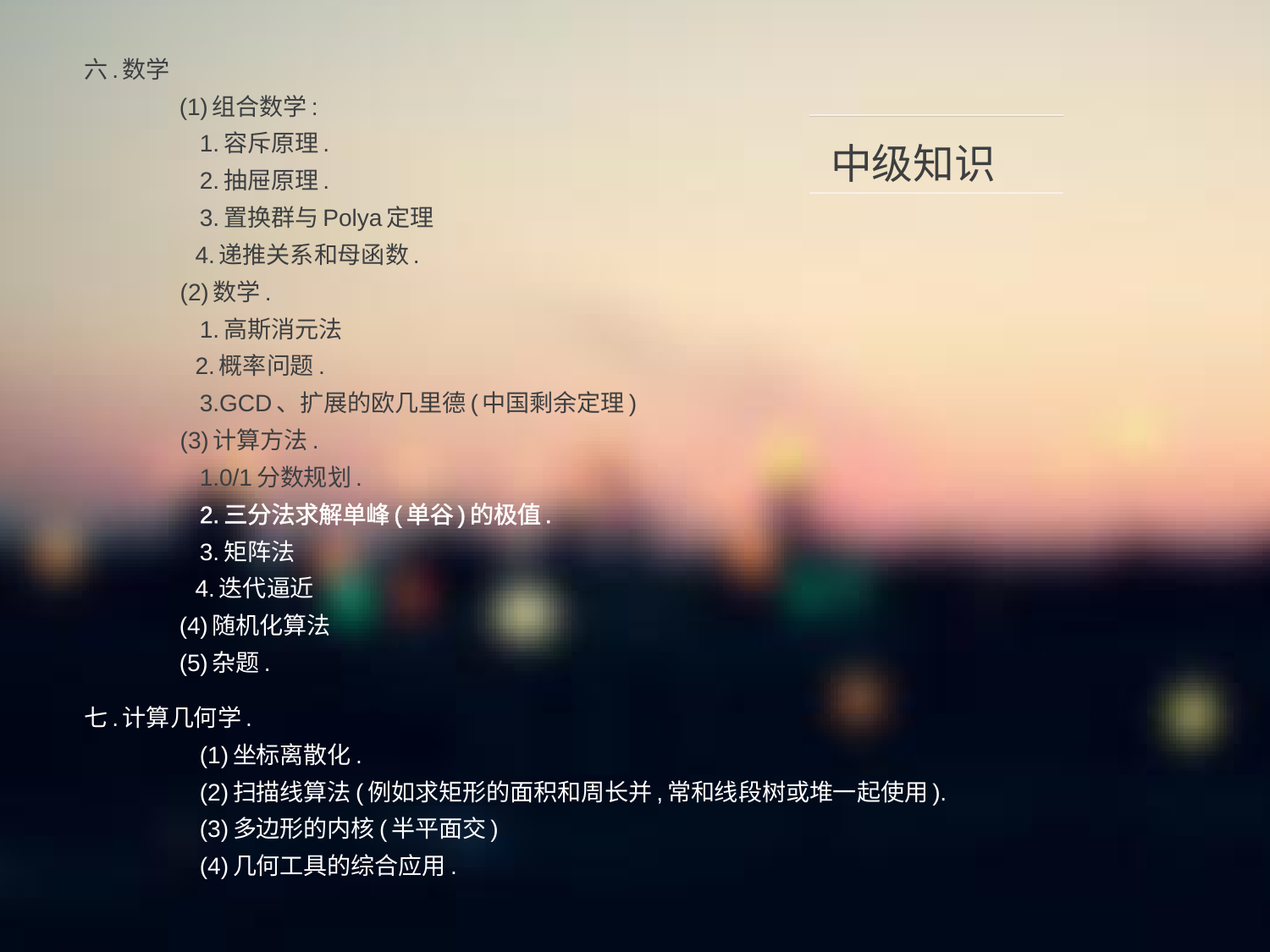

六.数学
    (1)组合数学:
       1.容斥原理.
       2.抽屉原理.
       3.置换群与Polya定理
       4.递推关系和母函数.
    (2)数学.
       1.高斯消元法
       2.概率问题.
       3.GCD、扩展的欧几里德(中国剩余定理)
    (3)计算方法.
       1.0/1分数规划.
       2.三分法求解单峰(单谷)的极值.
       3.矩阵法
       4.迭代逼近
    (4)随机化算法
    (5)杂题.
七.计算几何学.
       (1)坐标离散化.
       (2)扫描线算法(例如求矩形的面积和周长并,常和线段树或堆一起使用).
       (3)多边形的内核(半平面交)
       (4)几何工具的综合应用.
# 中级知识
21